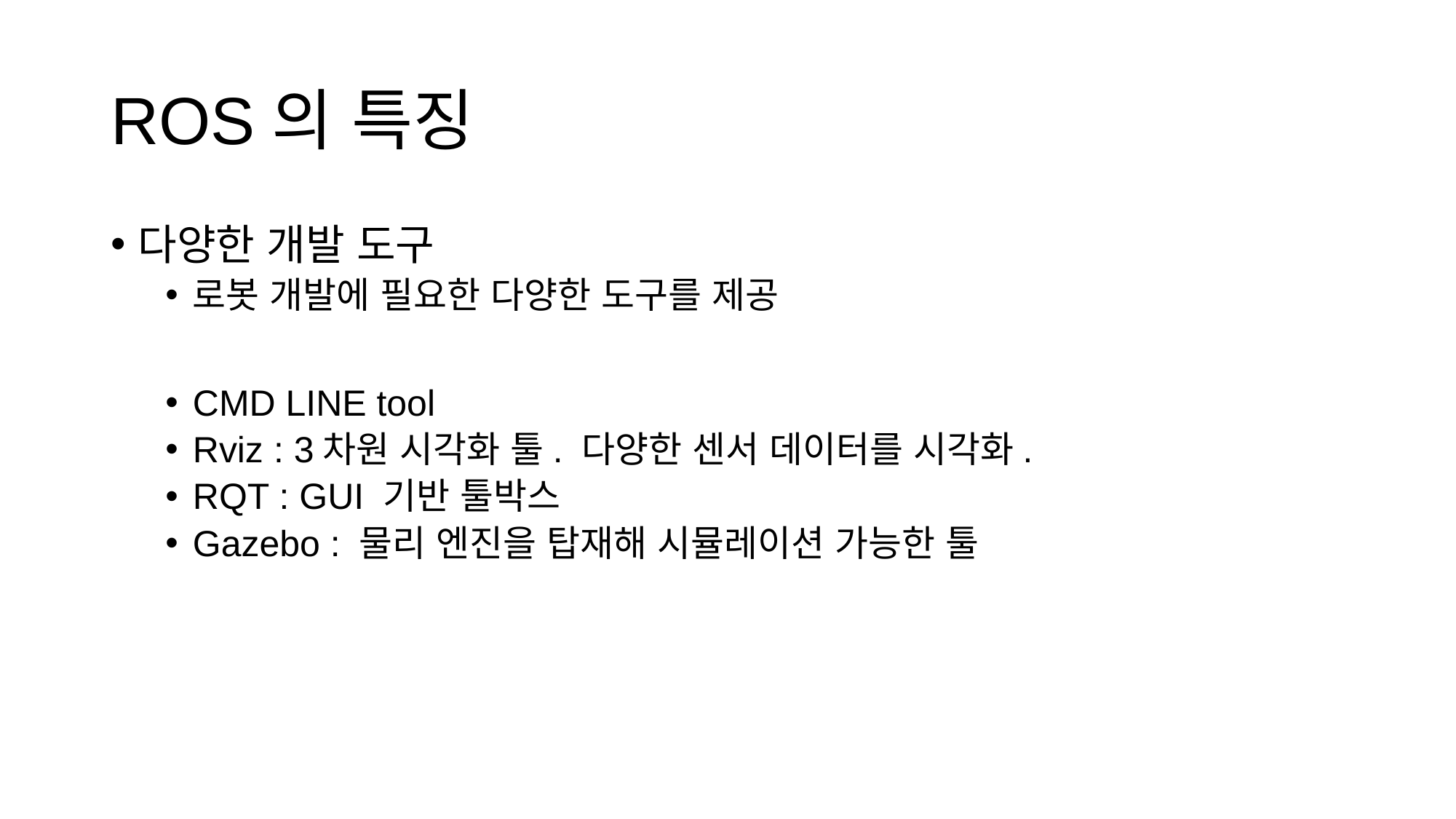

# ROS의 특징
다양한 개발 도구
로봇 개발에 필요한 다양한 도구를 제공

CMD LINE tool
Rviz : 3차원 시각화 툴. 다양한 센서 데이터를 시각화.
RQT : GUI 기반 툴박스
Gazebo : 물리 엔진을 탑재해 시뮬레이션 가능한 툴